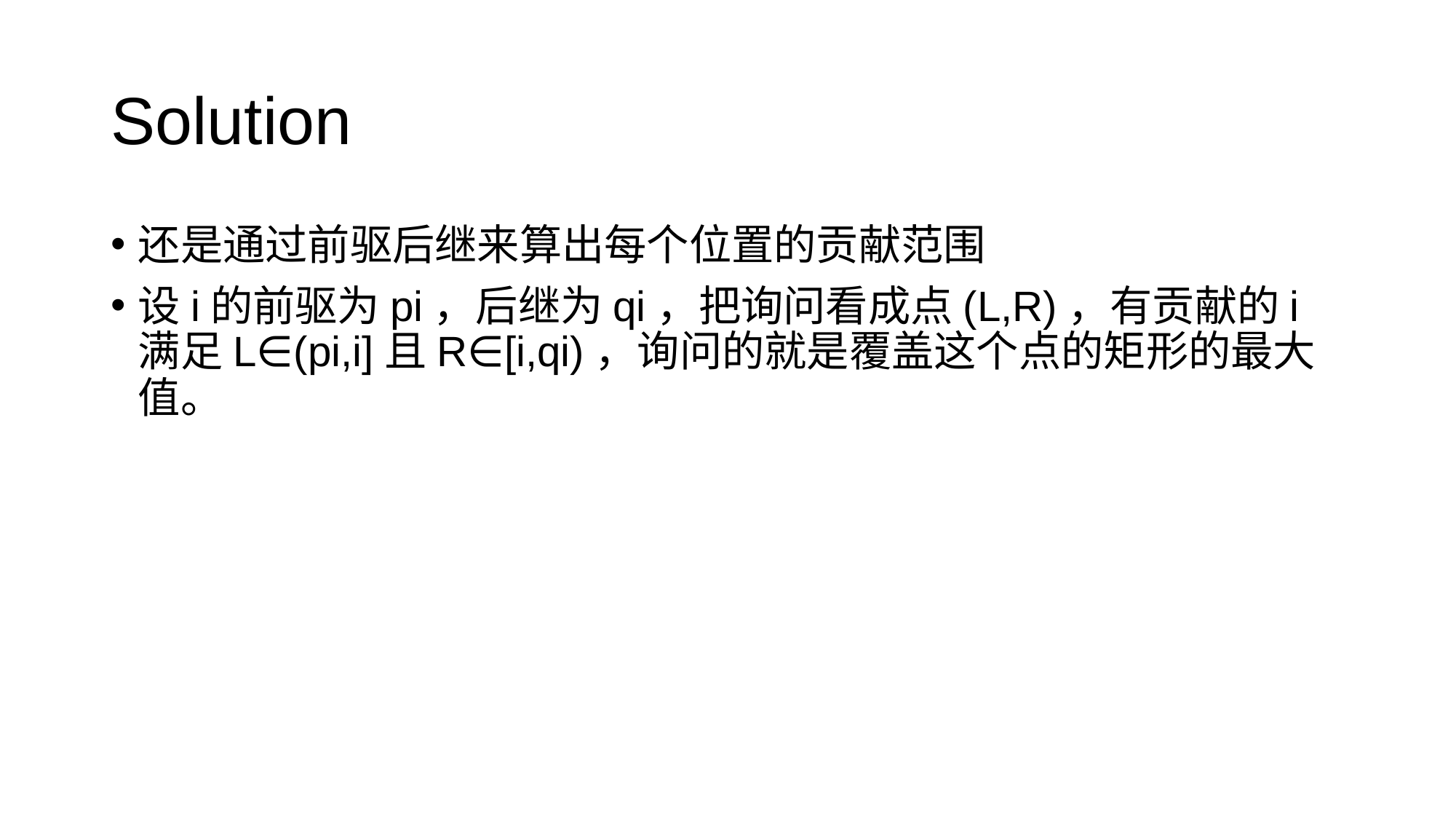

# Solution
还是通过前驱后继来算出每个位置的贡献范围
设i的前驱为pi，后继为qi，把询问看成点(L,R)，有贡献的i满足L∈(pi,i]且R∈[i,qi)，询问的就是覆盖这个点的矩形的最大值。